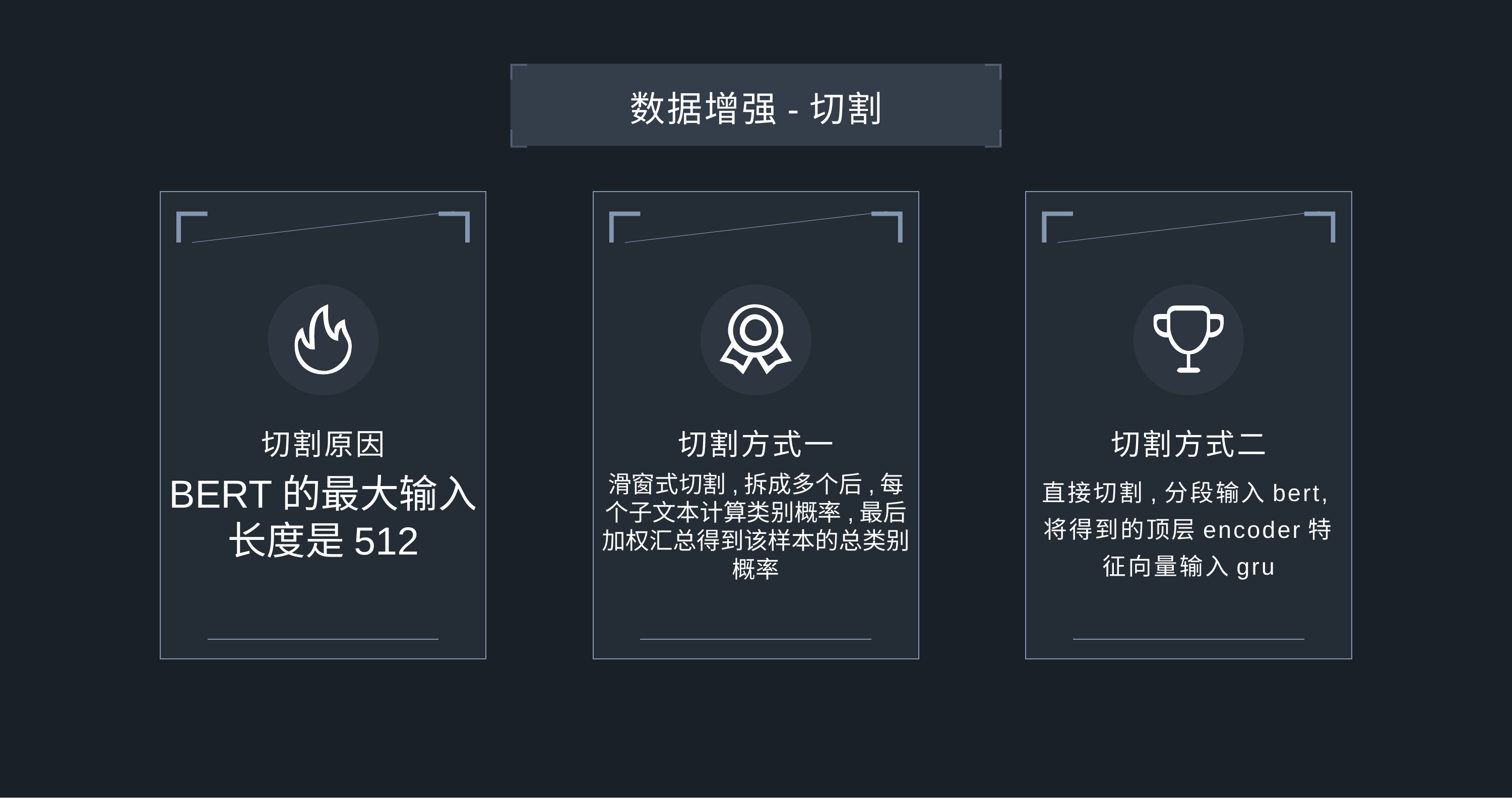

数据增强-切割

切割原因
BERT的最大输入长度是512

切割方式一
滑窗式切割,拆成多个后,每个子文本计算类别概率,最后加权汇总得到该样本的总类别概率

切割方式二
直接切割,分段输入bert,将得到的顶层encoder特征向量输入gru